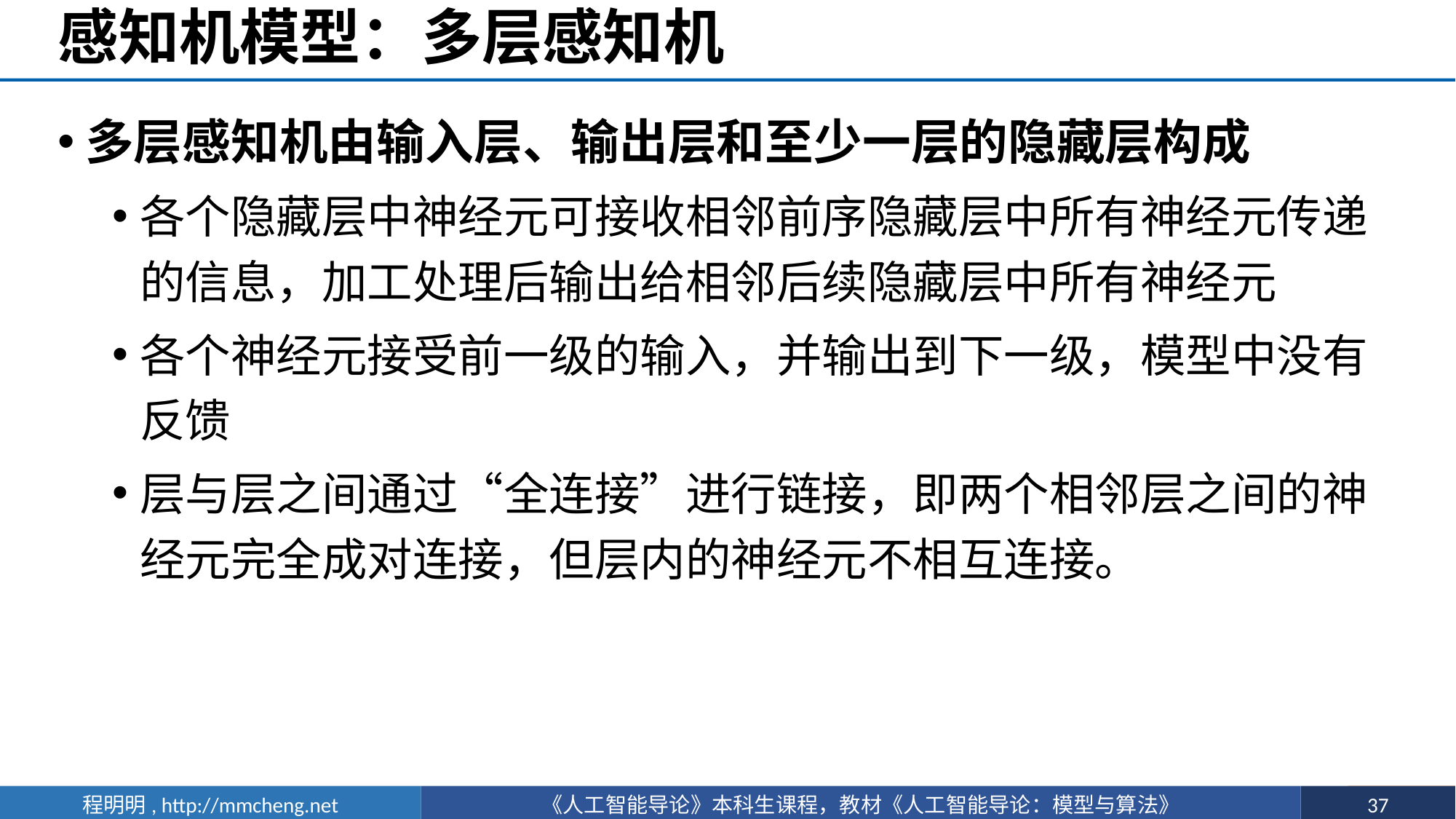

# 感知机模型：多层感知机
多层感知机由输入层、输出层和至少一层的隐藏层构成
各个隐藏层中神经元可接收相邻前序隐藏层中所有神经元传递的信息，加工处理后输出给相邻后续隐藏层中所有神经元
各个神经元接受前一级的输入，并输出到下一级，模型中没有反馈
层与层之间通过“全连接”进行链接，即两个相邻层之间的神经元完全成对连接，但层内的神经元不相互连接。